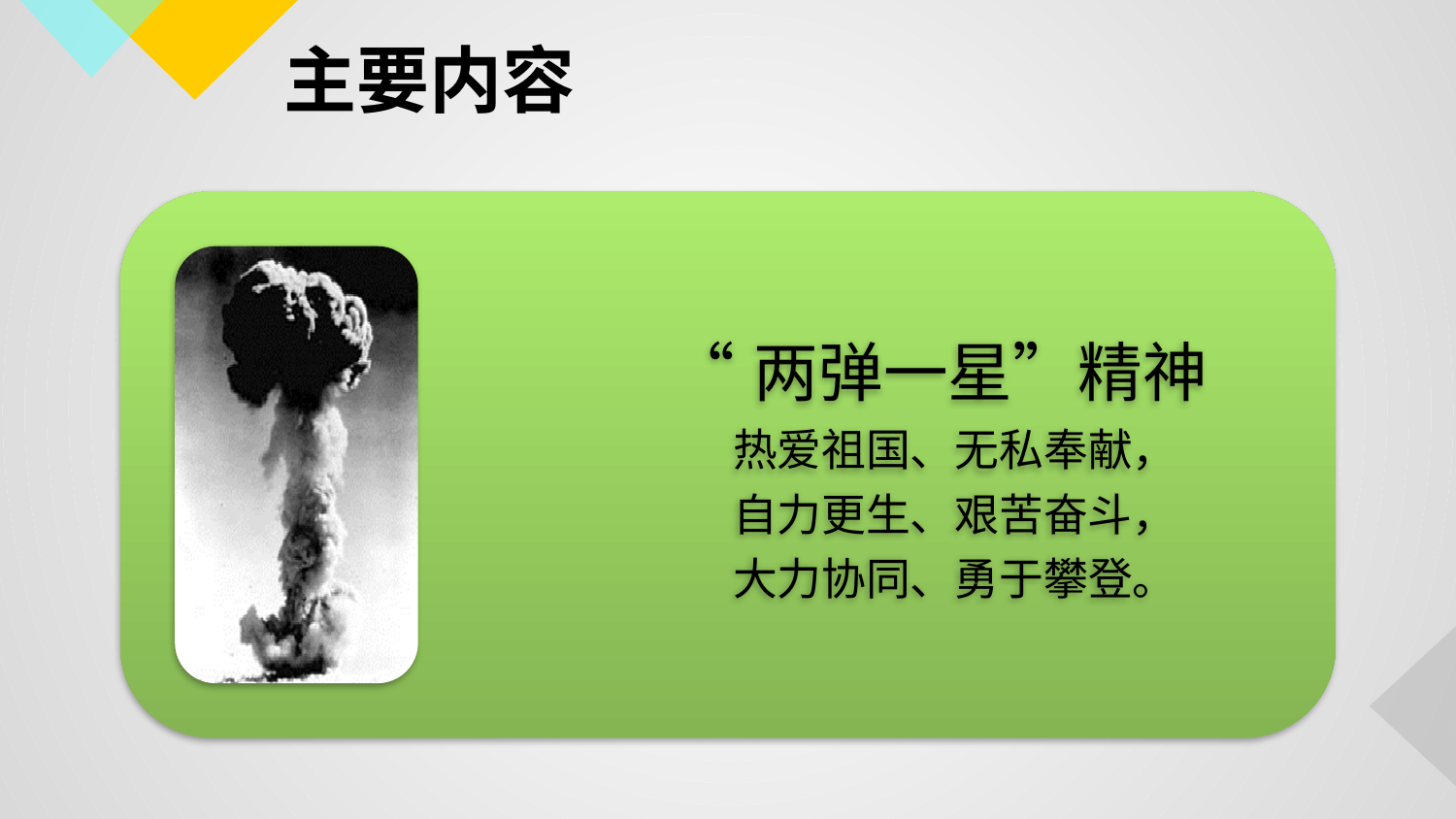

# 主要内容
“两弹一星”精神
     热爱祖国、无私奉献，
     自力更生、艰苦奋斗，
     大力协同、勇于攀登。